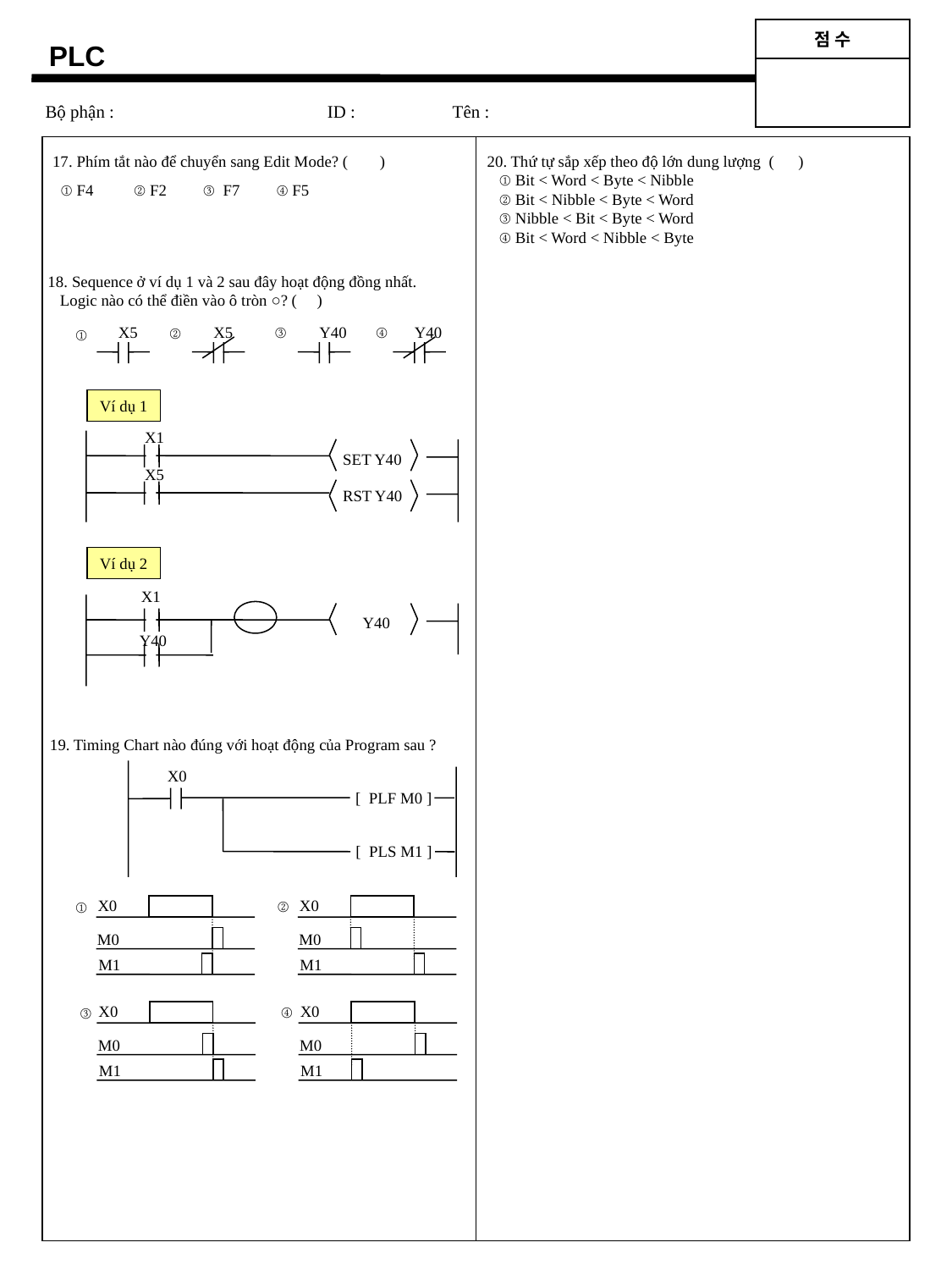

| 점 수 |
| --- |
|  |
PLC

Bộ phận :                                                ID :                      Tên :

 17. Phím tắt nào để chuyển sang Edit Mode? (        )

   ① F4          ② F2         ③  F7         ④ F5
20. Thứ tự sắp xếp theo độ lớn dung lượng  (      )
   ① Bit < Word < Byte < Nibble
   ② Bit < Nibble < Byte < Word
   ③ Nibble < Bit < Byte < Word
   ④ Bit < Word < Nibble < Byte

 18. Sequence ở ví dụ 1 và 2 sau đây hoạt động đồng nhất.
    Logic nào có thể điền vào ô tròn ○? (     )
X5

X5

Y40

Y40

Ví dụ 1
X1

SET Y40

X5

RST Y40

Ví dụ 2
X1

Y40

Y40

③
④
②
①
19. Timing Chart nào đúng với hoạt động của Program sau ?
X0

[  PLF M0 ]

[  PLS M1 ]

X0
X0
②
①

M0
M0

M1

M1

X0
X0
④
③

M0
M0

M1

M1